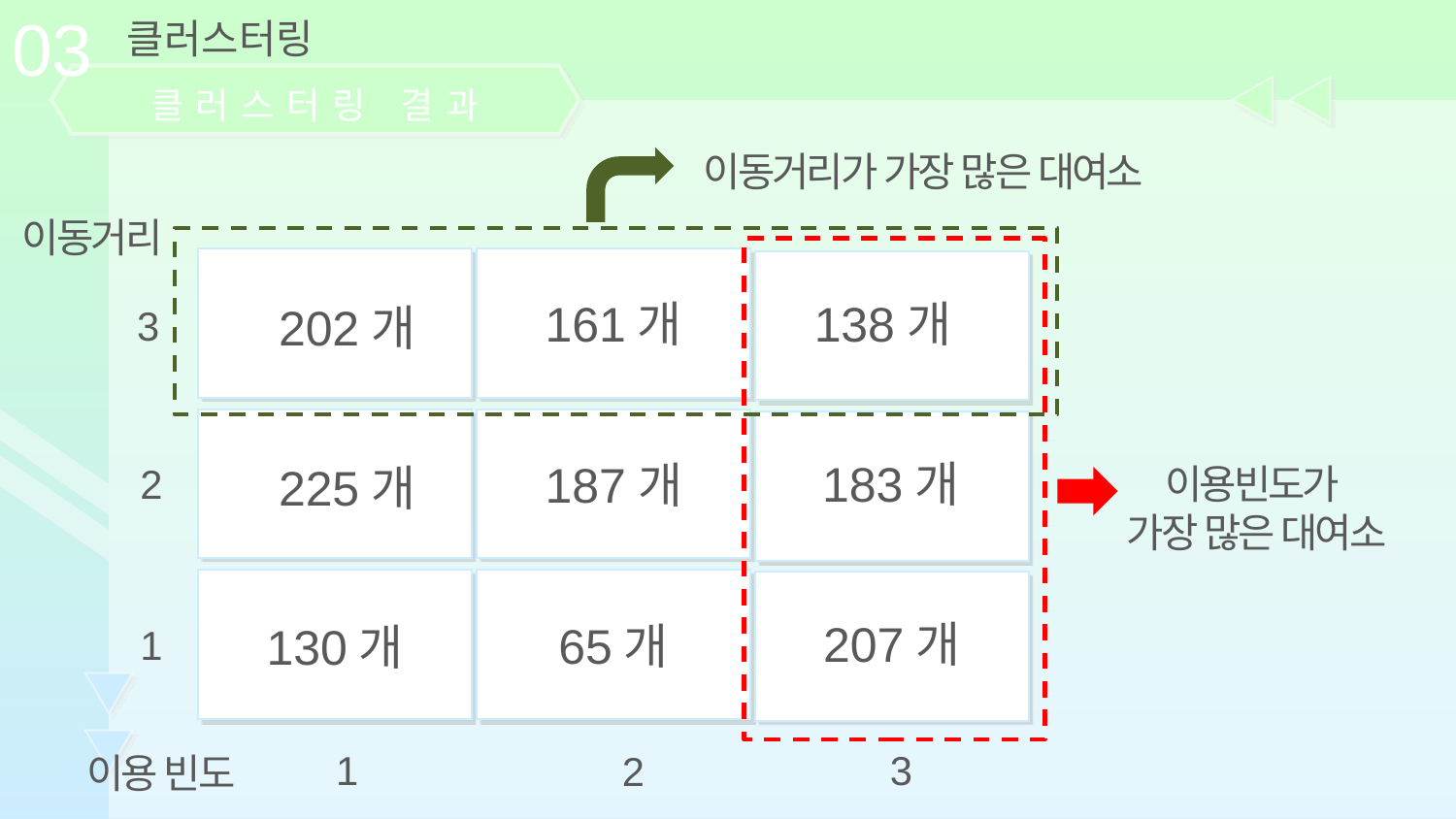

03
클러스터링
클러스터링 결과
이동거리가 가장 많은 대여소

이동거리

138개
161개
202개
3

183개
187개
225개
2
이용빈도가
가장 많은 대여소

207개
65개
130개
1
1
3
2
이용 빈도